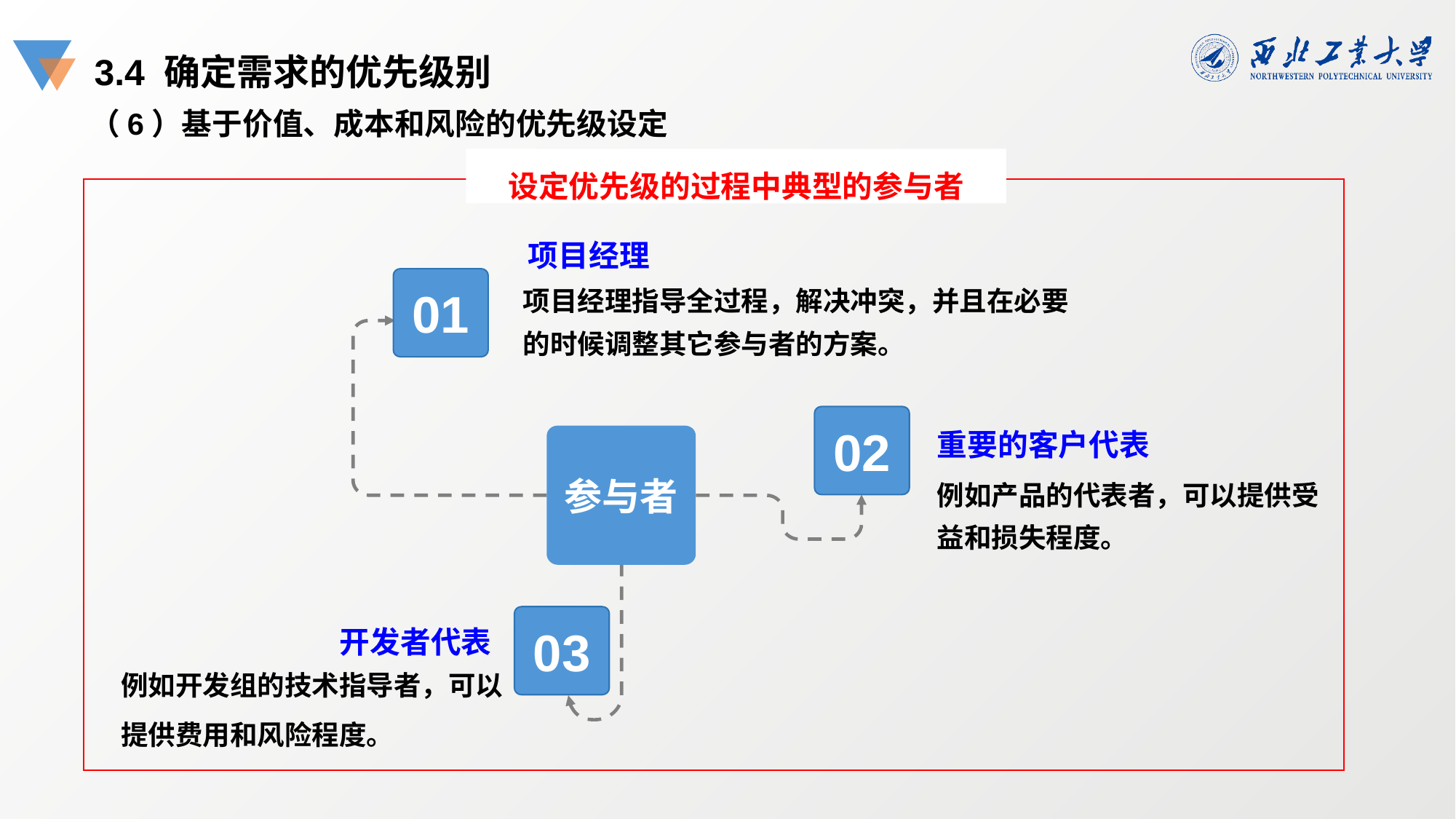

3.4 确定需求的优先级别
（6）基于价值、成本和风险的优先级设定
设定优先级的过程中典型的参与者

项目经理
01
项目经理指导全过程，解决冲突，并且在必要的时候调整其它参与者的方案。

02
重要的客户代表
参与者
例如产品的代表者，可以提供受益和损失程度。

开发者代表
03
例如开发组的技术指导者，可以提供费用和风险程度。
63